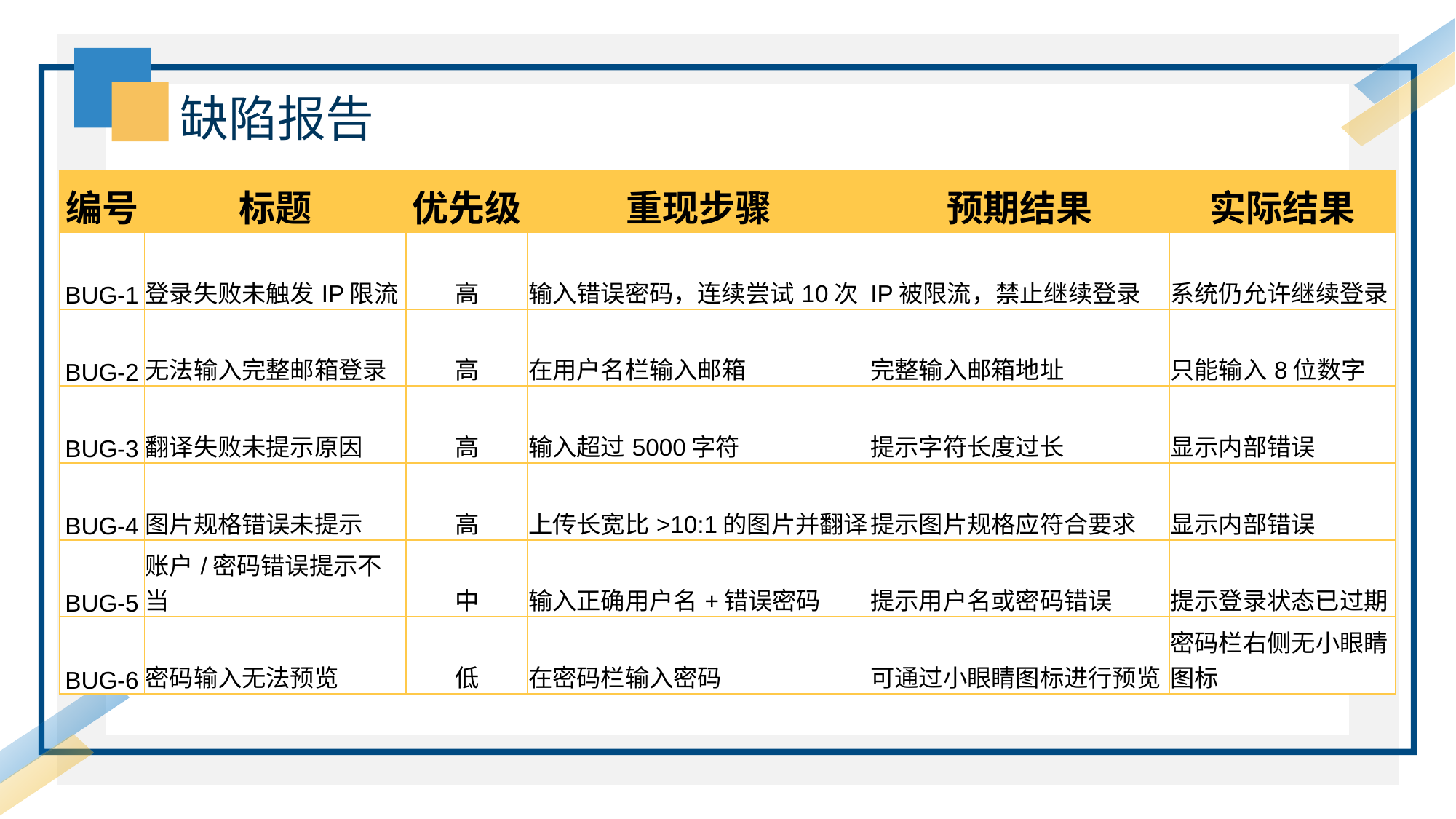

缺陷报告
| 编号 | 标题 | 优先级 | 重现步骤 | 预期结果 | 实际结果 |
| --- | --- | --- | --- | --- | --- |
| BUG-1 | 登录失败未触发IP限流 | 高 | 输入错误密码，连续尝试10次 | IP被限流，禁止继续登录 | 系统仍允许继续登录 |
| BUG-2 | 无法输入完整邮箱登录 | 高 | 在用户名栏输入邮箱 | 完整输入邮箱地址 | 只能输入8位数字 |
| BUG-3 | 翻译失败未提示原因 | 高 | 输入超过5000字符 | 提示字符长度过长 | 显示内部错误 |
| BUG-4 | 图片规格错误未提示 | 高 | 上传长宽比>10:1的图片并翻译 | 提示图片规格应符合要求 | 显示内部错误 |
| BUG-5 | 账户/密码错误提示不当 | 中 | 输入正确用户名+错误密码 | 提示用户名或密码错误 | 提示登录状态已过期 |
| BUG-6 | 密码输入无法预览 | 低 | 在密码栏输入密码 | 可通过小眼睛图标进行预览 | 密码栏右侧无小眼睛图标 |